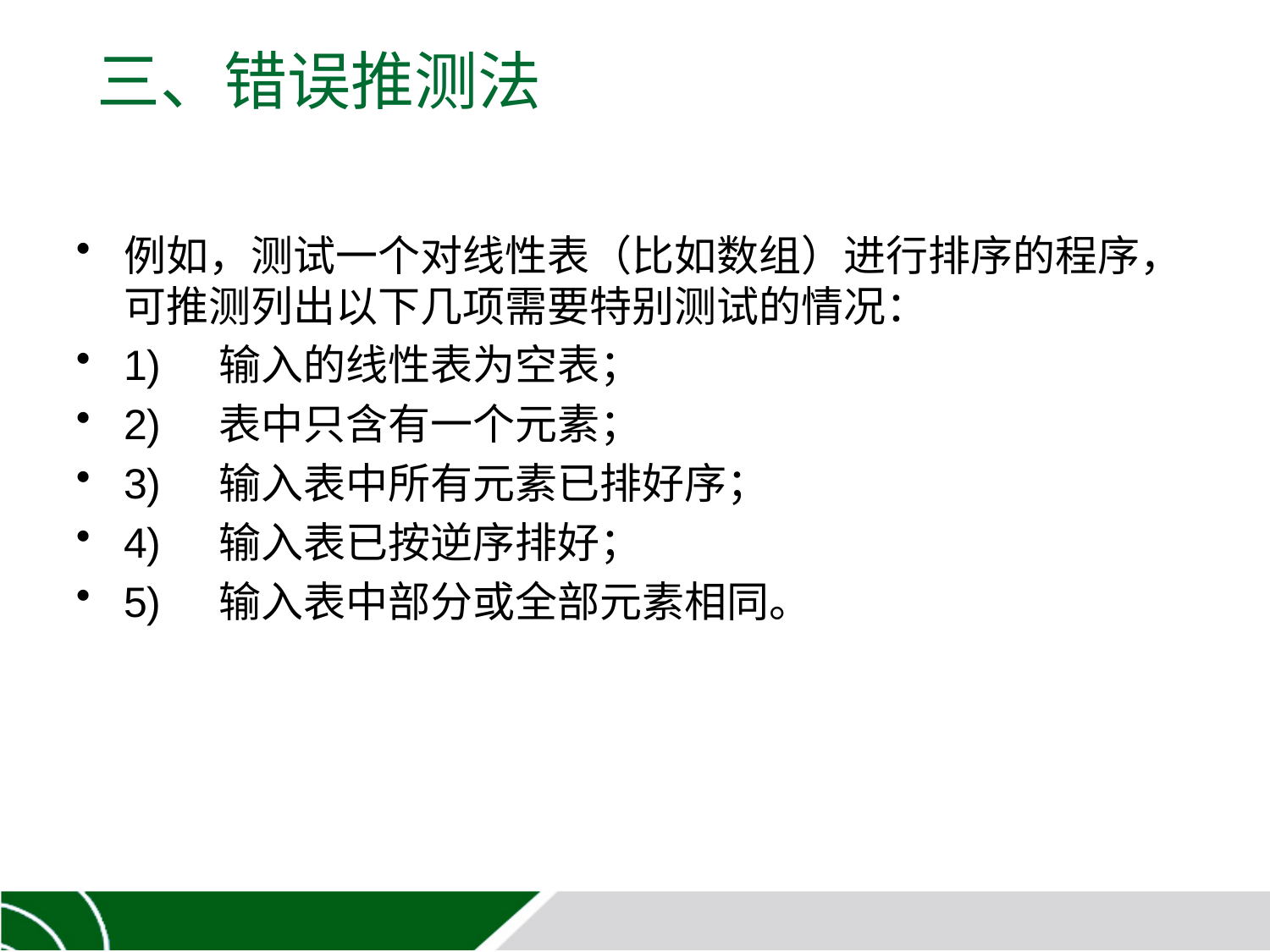

# 三、错误推测法
例如，测试一个对线性表（比如数组）进行排序的程序，可推测列出以下几项需要特别测试的情况：
1)    输入的线性表为空表；
2)    表中只含有一个元素；
3)    输入表中所有元素已排好序；
4)    输入表已按逆序排好；
5)    输入表中部分或全部元素相同。